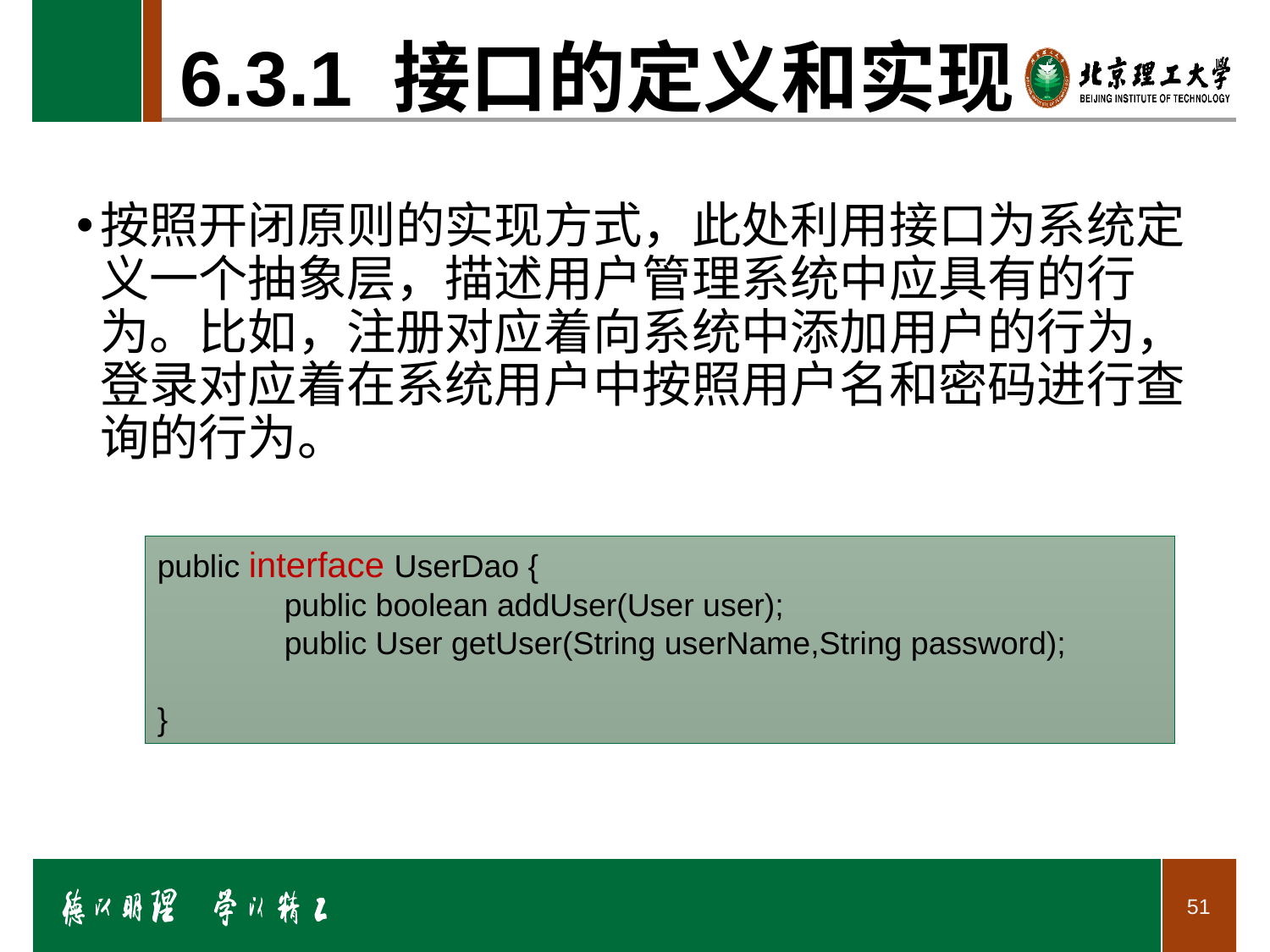

# 6.3.1 接口的定义和实现
按照开闭原则的实现方式，此处利用接口为系统定义一个抽象层，描述用户管理系统中应具有的行为。比如，注册对应着向系统中添加用户的行为，登录对应着在系统用户中按照用户名和密码进行查询的行为。
public interface UserDao {
	public boolean addUser(User user);
	public User getUser(String userName,String password);
}